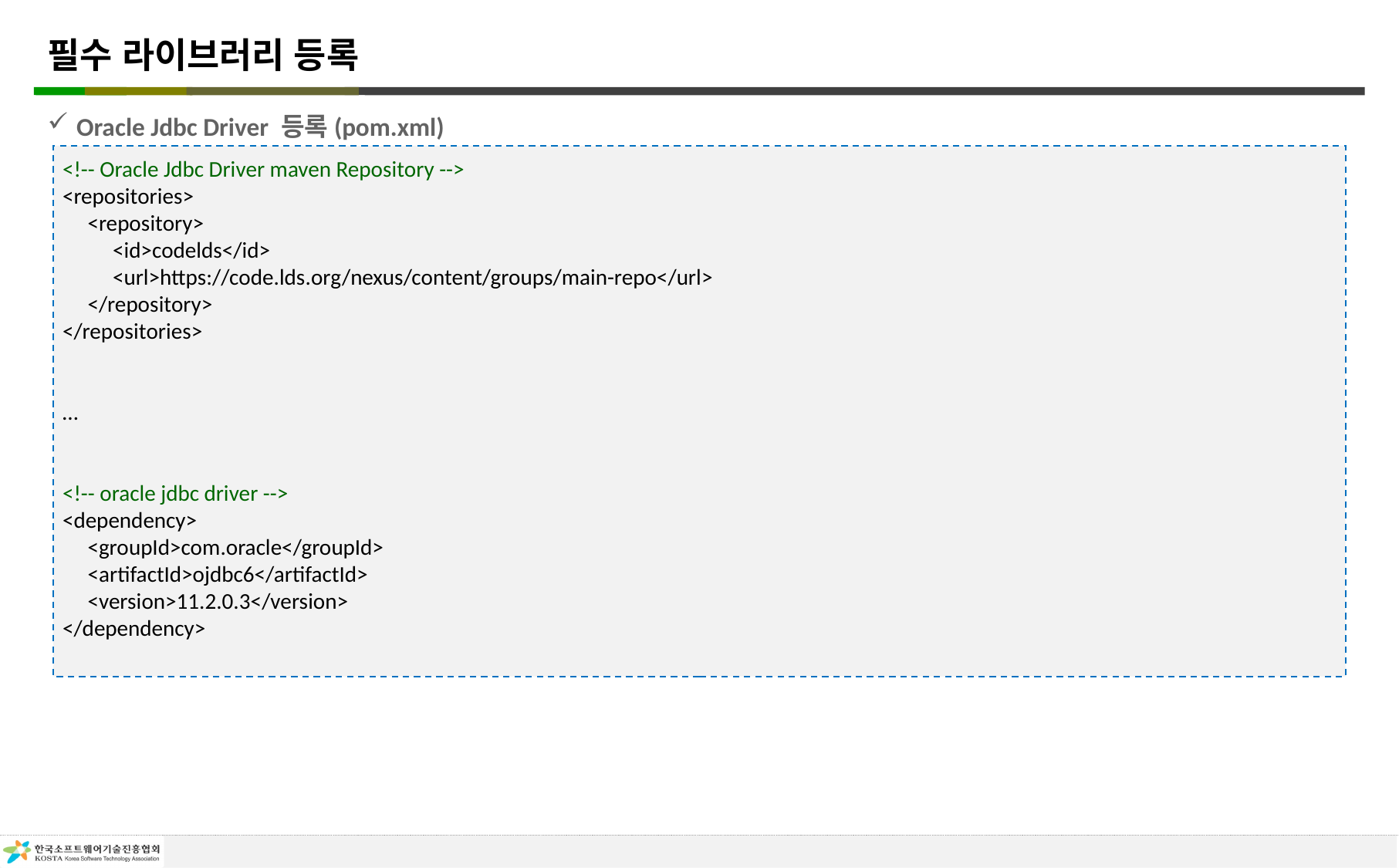

# 필수 라이브러리 등록
Oracle Jdbc Driver 등록(pom.xml)
<!-- Oracle Jdbc Driver maven Repository -->
<repositories>
     <repository>
          <id>codelds</id>
          <url>https://code.lds.org/nexus/content/groups/main-repo</url>
     </repository>
</repositories>

…

<!-- oracle jdbc driver -->
<dependency>
     <groupId>com.oracle</groupId>
     <artifactId>ojdbc6</artifactId>
     <version>11.2.0.3</version>
</dependency>